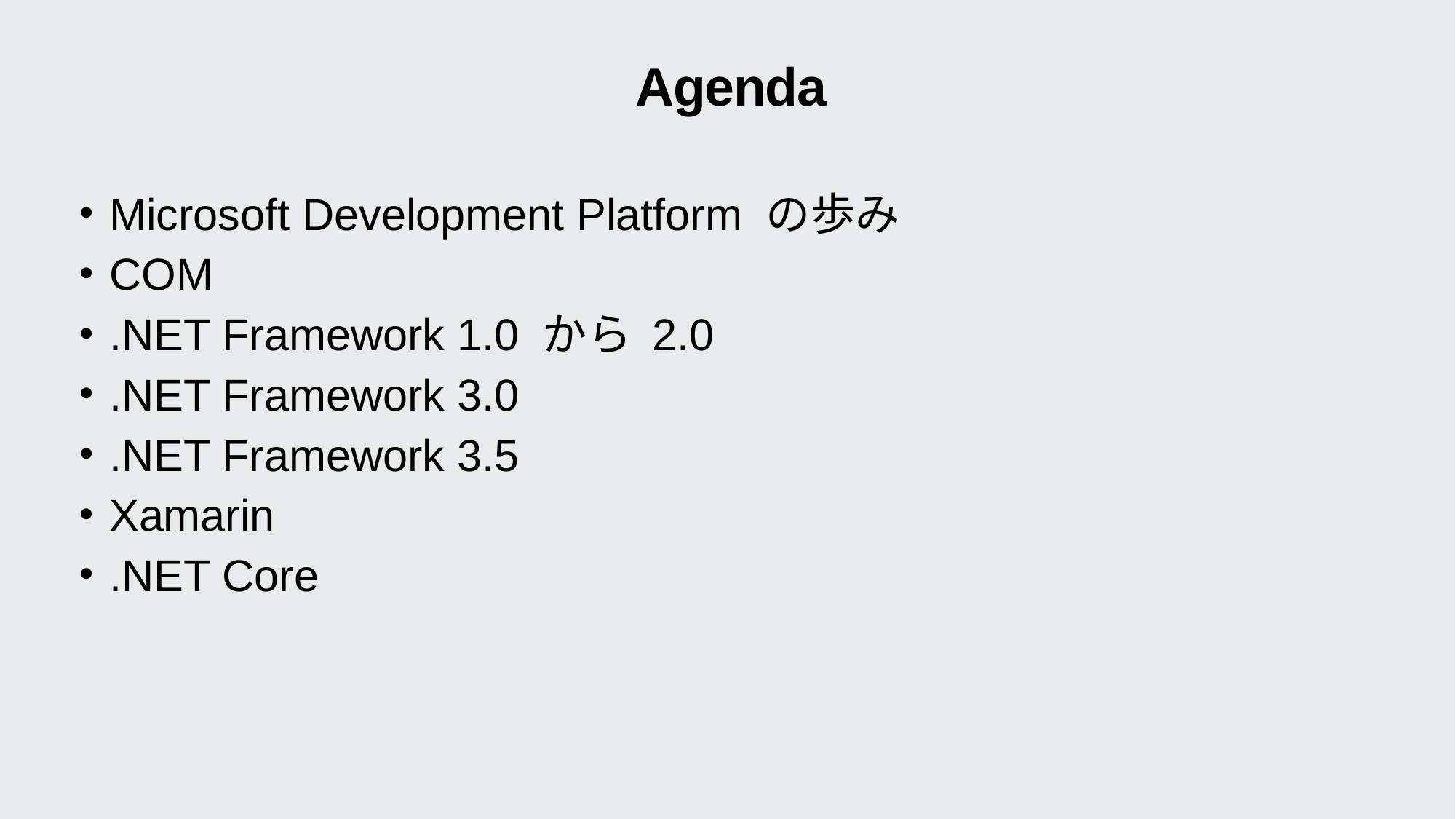

# Agenda
Microsoft Development Platform の歩み
COM
.NET Framework 1.0 から 2.0
.NET Framework 3.0
.NET Framework 3.5
Xamarin
.NET Core